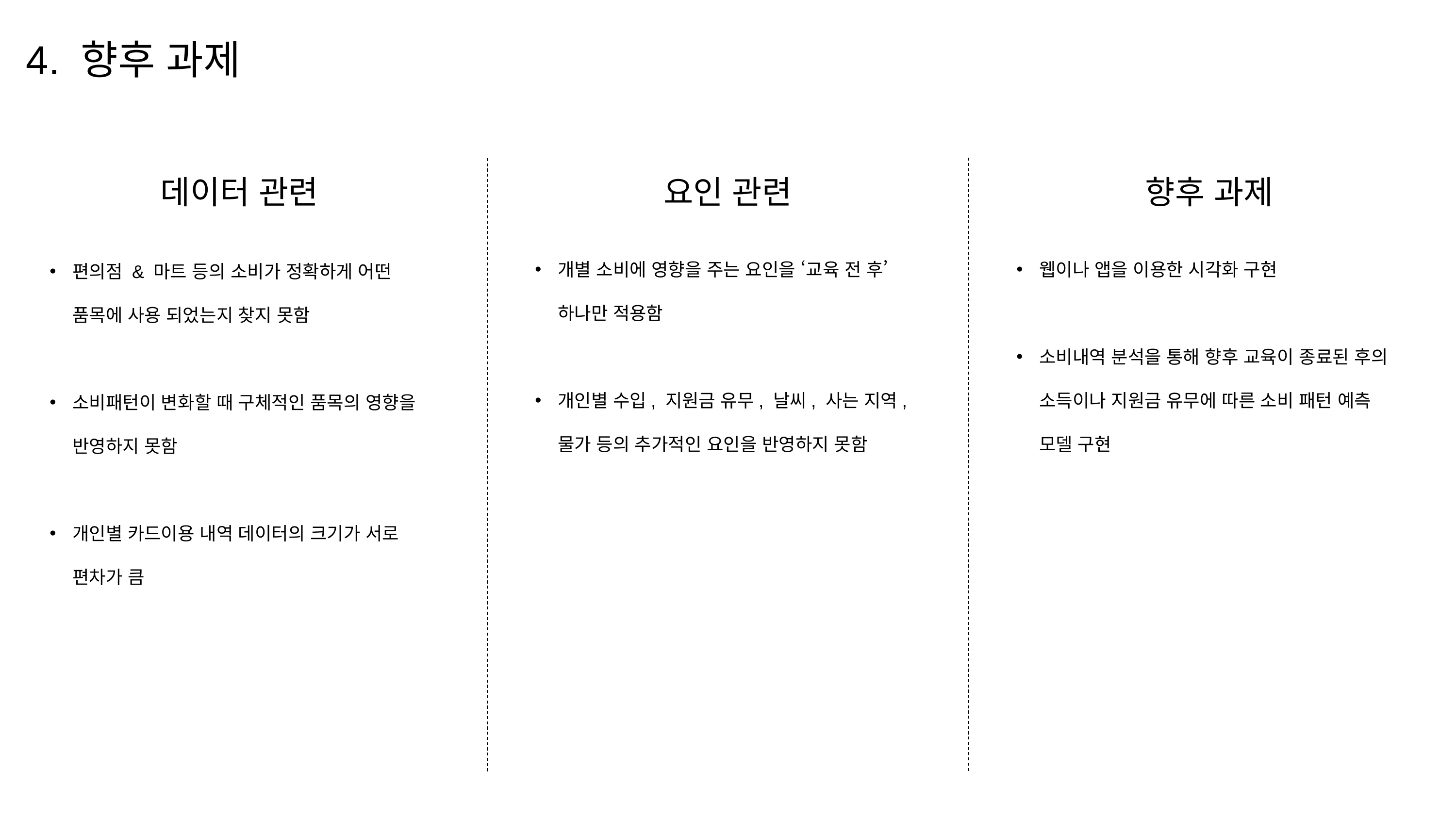

4. 향후 과제
요인 관련
향후 과제
데이터 관련
웹이나 앱을 이용한 시각화 구현

소비내역 분석을 통해 향후 교육이 종료된 후의 소득이나 지원금 유무에 따른 소비 패턴 예측 모델 구현
개별 소비에 영향을 주는 요인을 ‘교육 전 후’ 하나만 적용함

개인별 수입, 지원금 유무, 날씨, 사는 지역, 물가 등의 추가적인 요인을 반영하지 못함
편의점 & 마트 등의 소비가 정확하게 어떤 품목에 사용 되었는지 찾지 못함

소비패턴이 변화할 때 구체적인 품목의 영향을 반영하지 못함

개인별 카드이용 내역 데이터의 크기가 서로 편차가 큼